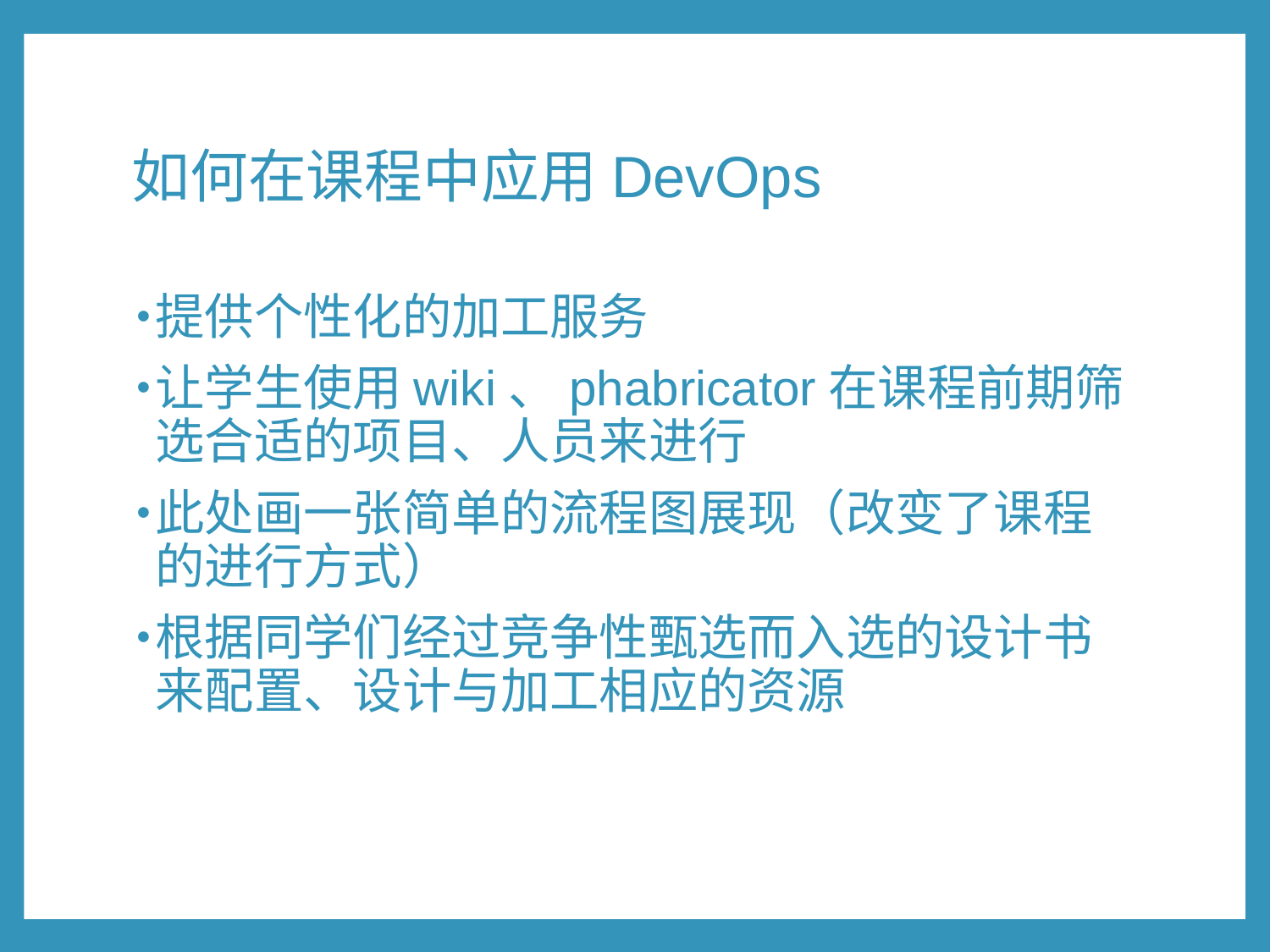

# 如何在课程中应用DevOps
提供个性化的加工服务
让学生使用wiki、phabricator在课程前期筛选合适的项目、人员来进行
此处画一张简单的流程图展现（改变了课程的进行方式）
根据同学们经过竞争性甄选而入选的设计书来配置、设计与加工相应的资源